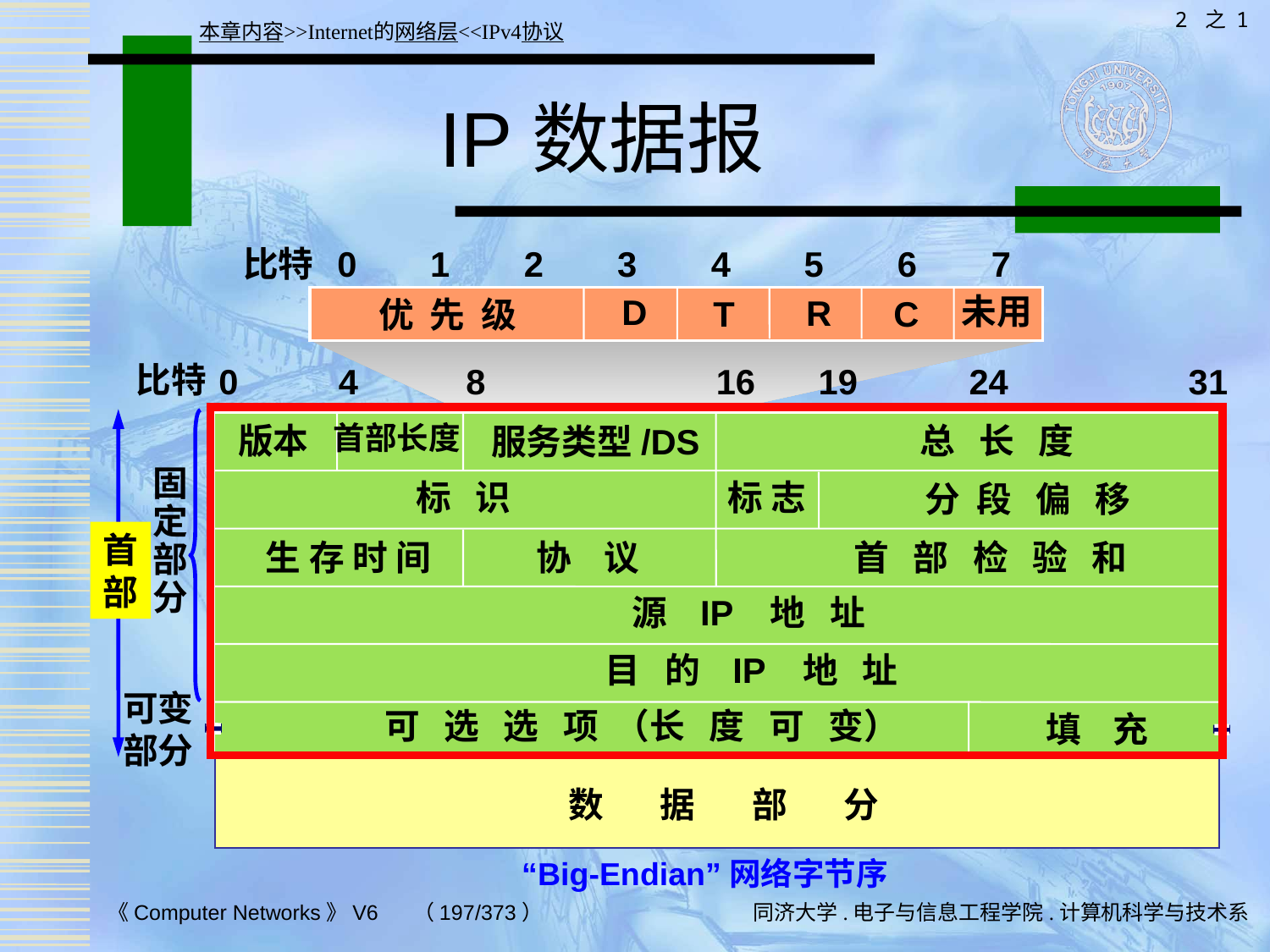

2 之 1
本章内容>>Internet的网络层<<IPv4协议
# IP数据报
比特
0
1
2
3
4
5
6
7
未用
D
R
C
T
优  先  级

比特
0
4
8
16
19
24
31

首
部

首部长度
总   长   度
版本

服务类型/DS
固
定
部
分
标   识
标 志

分  段   偏   移

生 存 时 间
协    议
首   部   检   验   和

源   IP   地   址

目   的   IP   地   址

可变
部分
可   选   选   项  （长   度   可   变）
填    充

数       据       部       分
    “Big-Endian”网络字节序